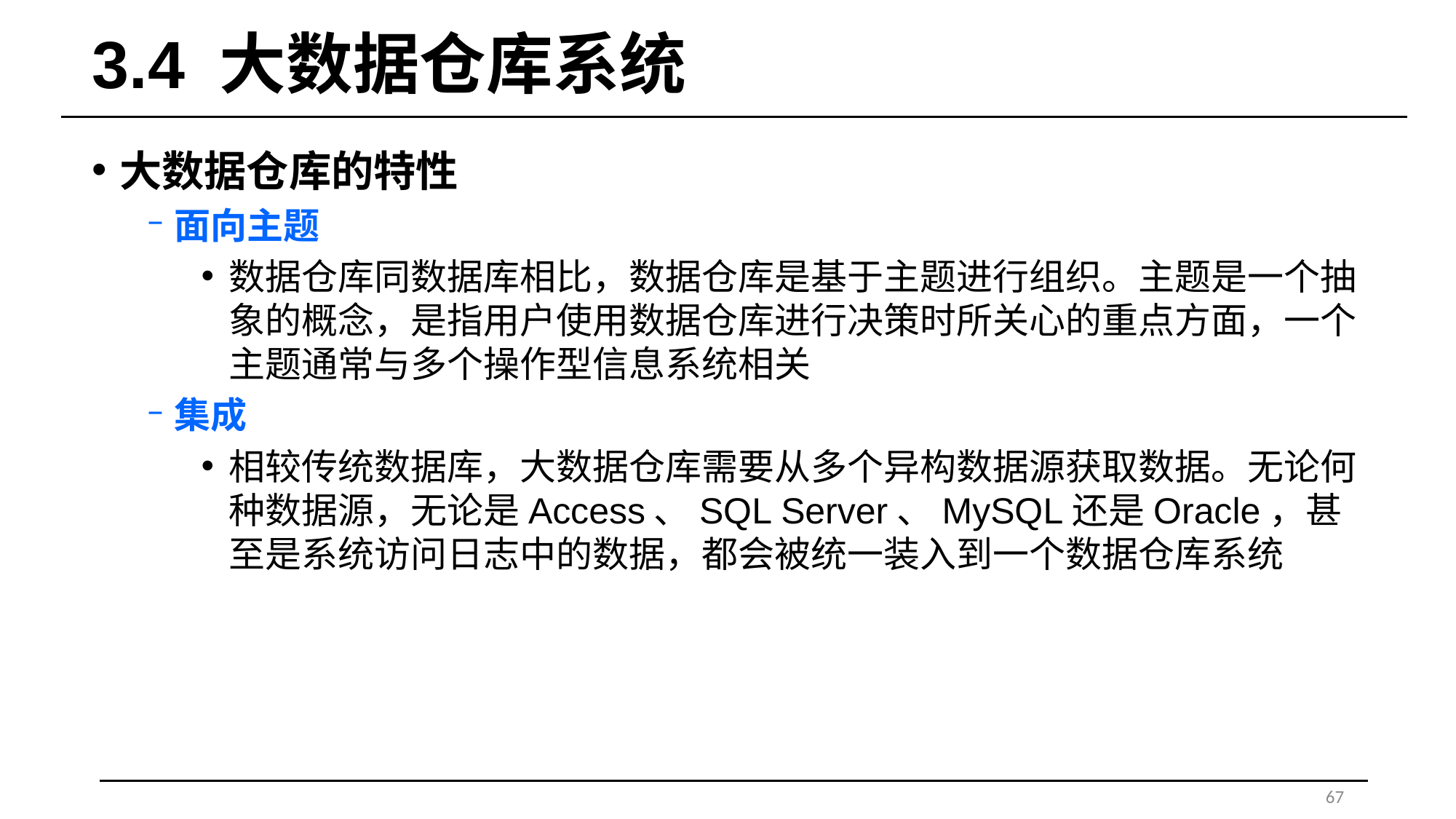

# 3.4 大数据仓库系统
大数据仓库的特性
面向主题
数据仓库同数据库相比，数据仓库是基于主题进行组织。主题是一个抽象的概念，是指用户使用数据仓库进行决策时所关心的重点方面，一个主题通常与多个操作型信息系统相关
集成
相较传统数据库，大数据仓库需要从多个异构数据源获取数据。无论何种数据源，无论是Access、SQL Server、MySQL还是Oracle，甚至是系统访问日志中的数据，都会被统一装入到一个数据仓库系统
67